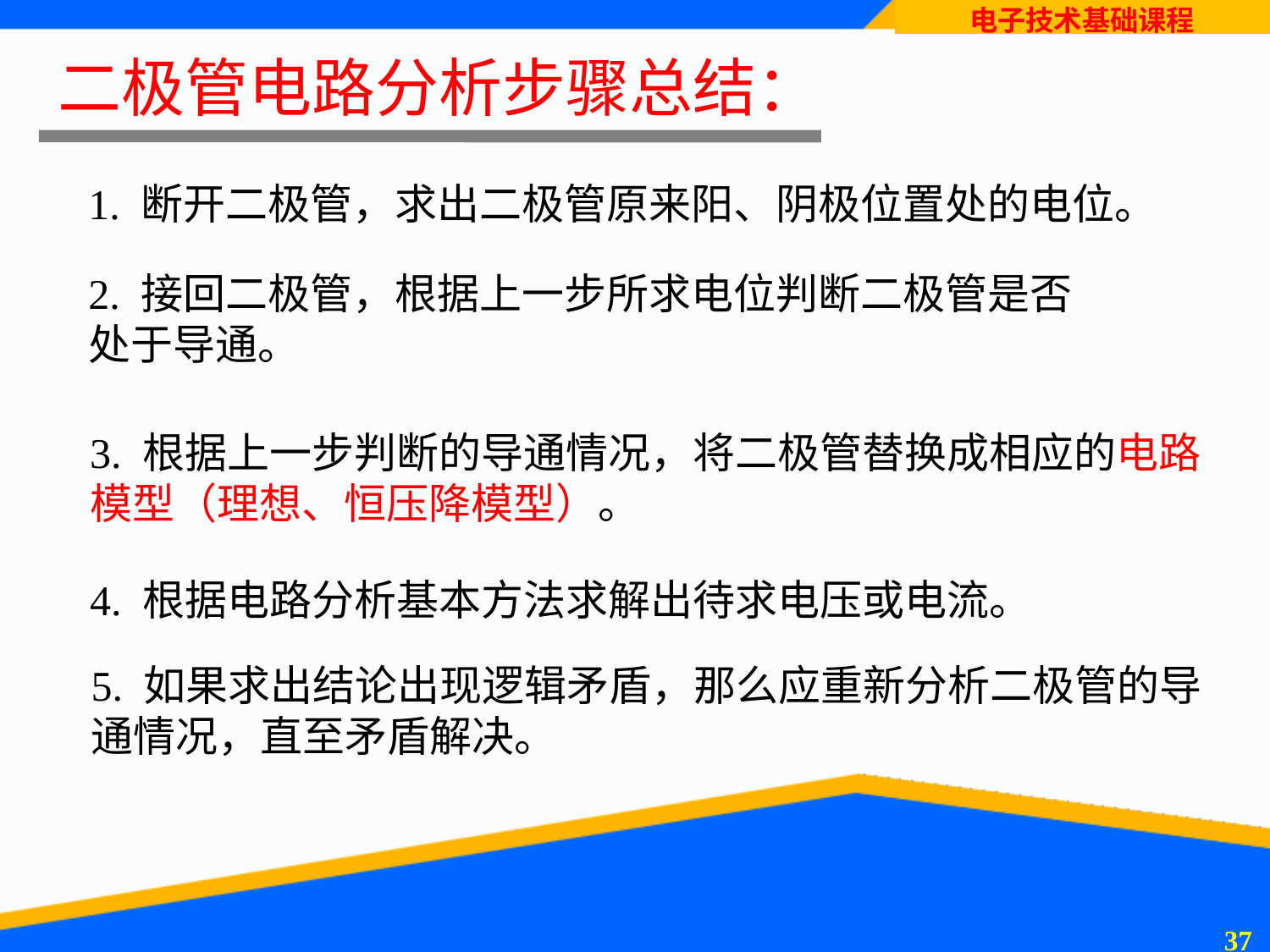

# 二极管电路分析步骤总结：
1. 断开二极管，求出二极管原来阳、阴极位置处的电位。
2. 接回二极管，根据上一步所求电位判断二极管是否处于导通。
3. 根据上一步判断的导通情况，将二极管替换成相应的电路模型（理想、恒压降模型）。
4. 根据电路分析基本方法求解出待求电压或电流。
5. 如果求出结论出现逻辑矛盾，那么应重新分析二极管的导通情况，直至矛盾解决。
37